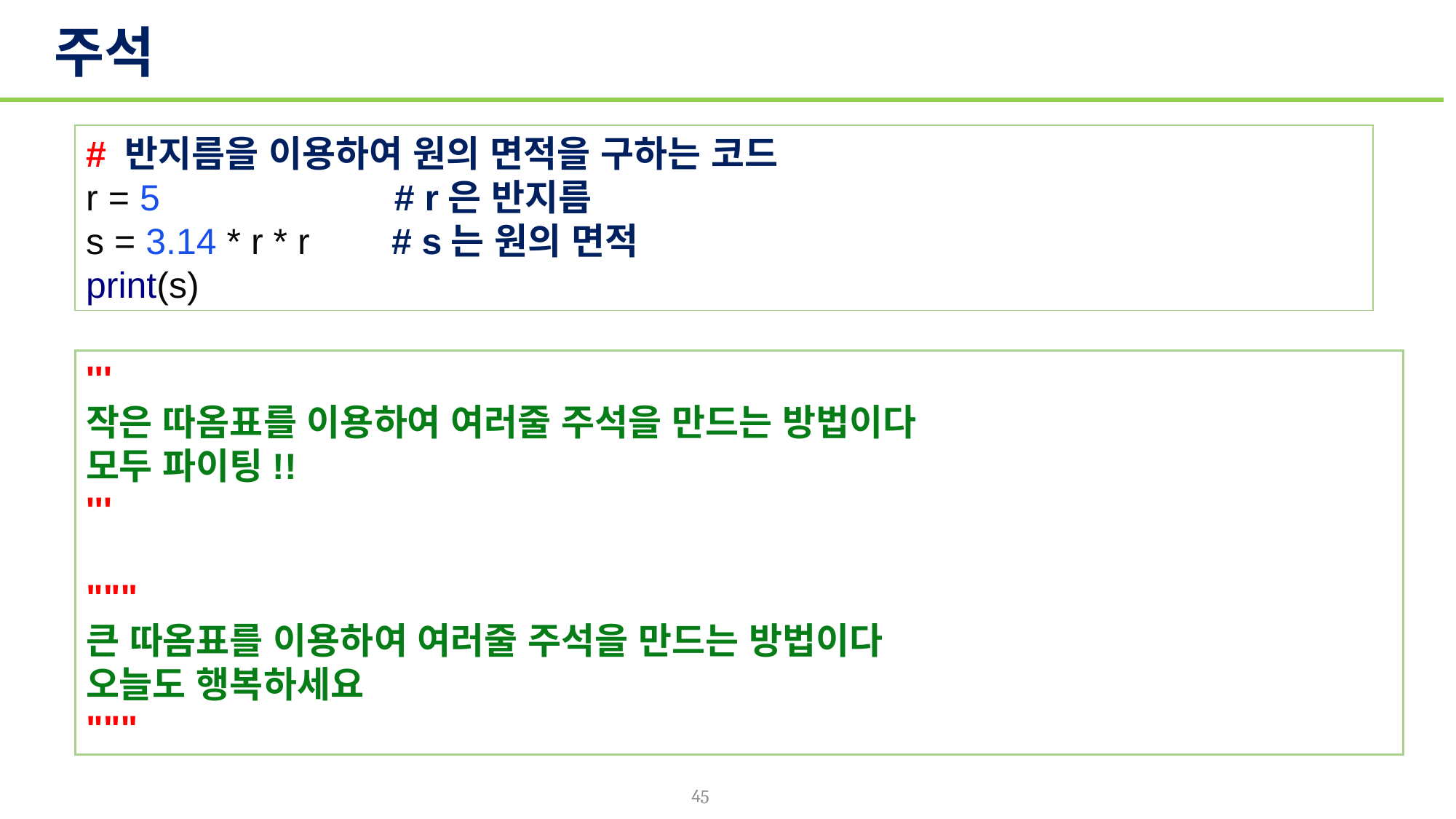

# 주석
# 반지름을 이용하여 원의 면적을 구하는 코드 r = 5                       # r은 반지름 s = 3.14 * r * r        # s는 원의 면적 print(s)
'''
작은 따옴표를 이용하여 여러줄 주석을 만드는 방법이다
모두 파이팅!!
'''
"""
큰 따옴표를 이용하여 여러줄 주석을 만드는 방법이다
오늘도 행복하세요
"""
45